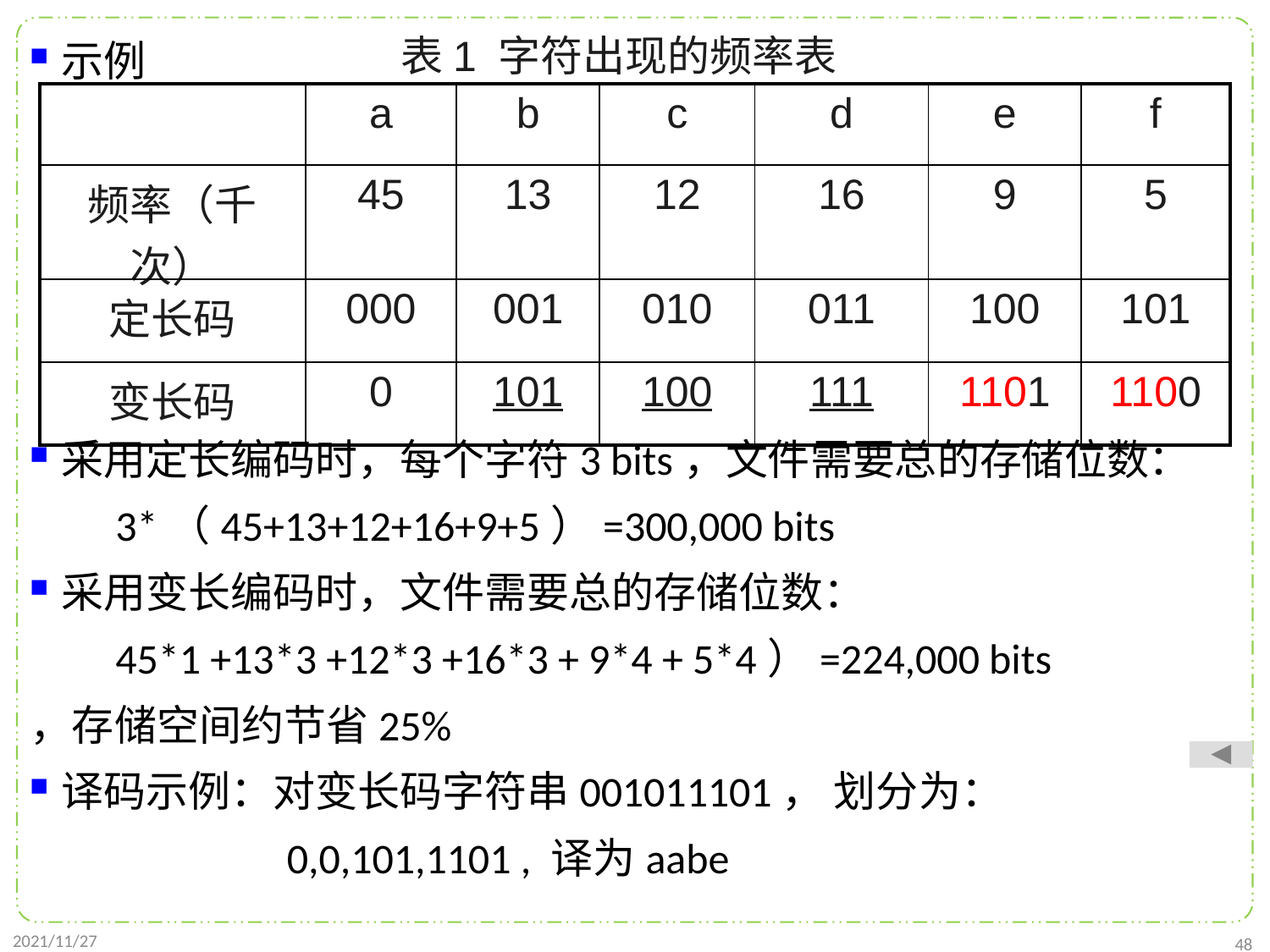

示例

采用定长编码时，每个字符3 bits，文件需要总的存储位数：
         3*（45+13+12+16+9+5）=300,000 bits
采用变长编码时，文件需要总的存储位数：
         45*1 +13*3 +12*3 +16*3 + 9*4 + 5*4）=224,000 bits
，存储空间约节省25%
译码示例：对变长码字符串001011101， 划分为：
                           0,0,101,1101 , 译为aabe
表1 字符出现的频率表
|  | a | b | c | d | e | f |
| --- | --- | --- | --- | --- | --- | --- |
| 频率（千次） | 45 | 13 | 12 | 16 | 9 | 5 |
| 定长码 | 000 | 001 | 010 | 011 | 100 | 101 |
| 变长码 | 0 | 101 | 100 | 111 | 1101 | 1100 |

2021/11/27
48